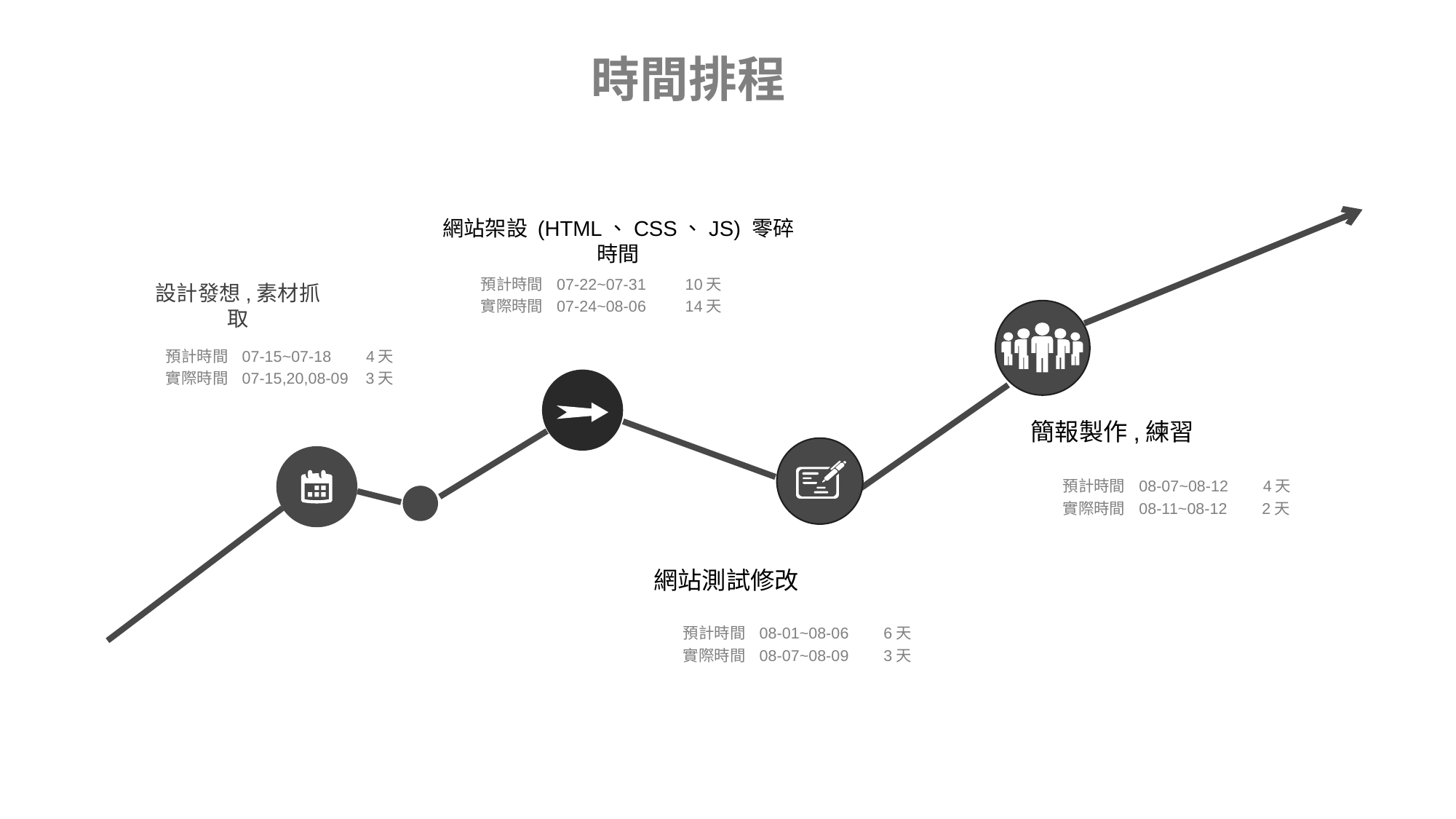

時間排程
網站架設 (HTML、CSS、JS) 零碎時間
預計時間   07-22~07-31         10天
實際時間   07-24~08-06         14天
設計發想,素材抓取
預計時間   07-15~07-18        4天
實際時間   07-15,20,08-09    3天

簡報製作,練習
預計時間   08-07~08-12        4天
實際時間   08-11~08-12        2天

網站測試修改
預計時間   08-01~08-06        6天
實際時間   08-07~08-09        3天